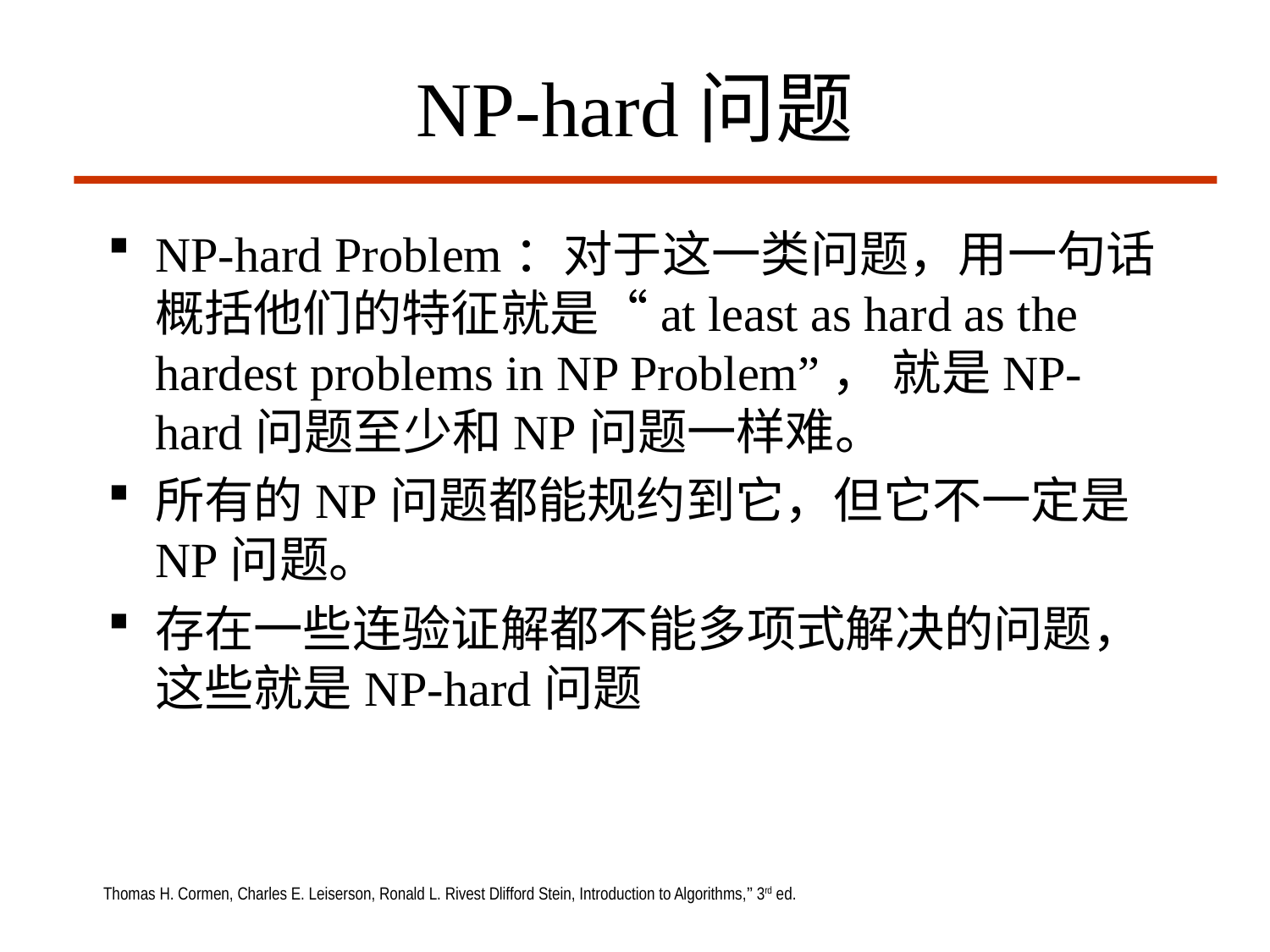

# NP-hard问题
NP-hard Problem：对于这一类问题，用一句话概括他们的特征就是“at least as hard as the hardest problems in NP Problem”， 就是NP-hard问题至少和NP问题一样难。
所有的NP问题都能规约到它，但它不一定是NP问题。
存在一些连验证解都不能多项式解决的问题，这些就是NP-hard问题